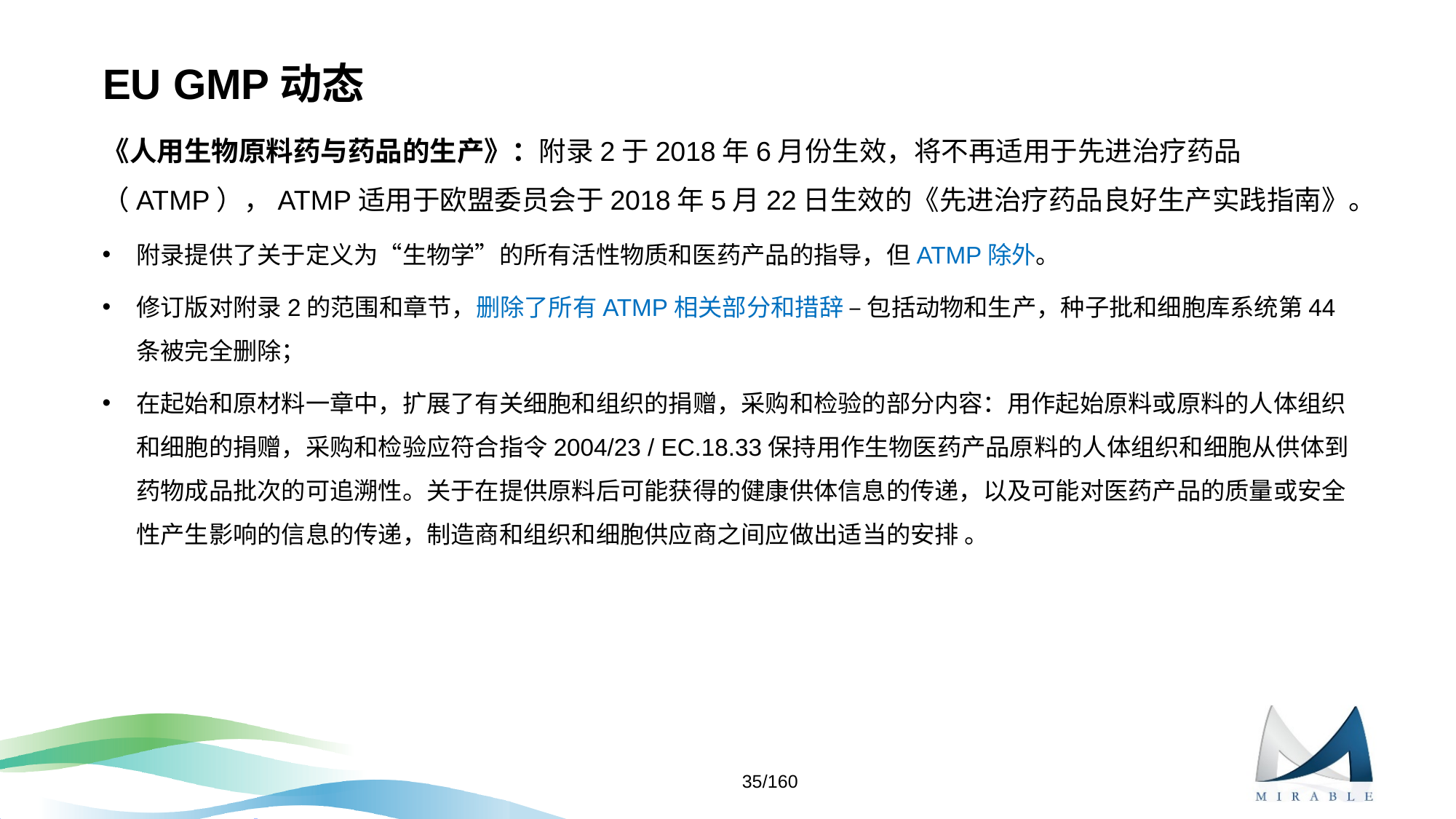

# EU GMP动态
《人用生物原料药与药品的生产》：附录2于2018年6月份生效，将不再适用于先进治疗药品（ATMP），ATMP适用于欧盟委员会于2018年5月22日生效的《先进治疗药品良好生产实践指南》。
附录提供了关于定义为“生物学”的所有活性物质和医药产品的指导，但ATMP除外。
修订版对附录2的范围和章节，删除了所有ATMP相关部分和措辞 – 包括动物和生产，种子批和细胞库系统第44条被完全删除；
在起始和原材料一章中，扩展了有关细胞和组织的捐赠，采购和检验的部分内容：用作起始原料或原料的人体组织和细胞的捐赠，采购和检验应符合指令2004/23 / EC.18.33保持用作生物医药产品原料的人体组织和细胞从供体到药物成品批次的可追溯性。关于在提供原料后可能获得的健康供体信息的传递，以及可能对医药产品的质量或安全性产生影响的信息的传递，制造商和组织和细胞供应商之间应做出适当的安排 。
35/160